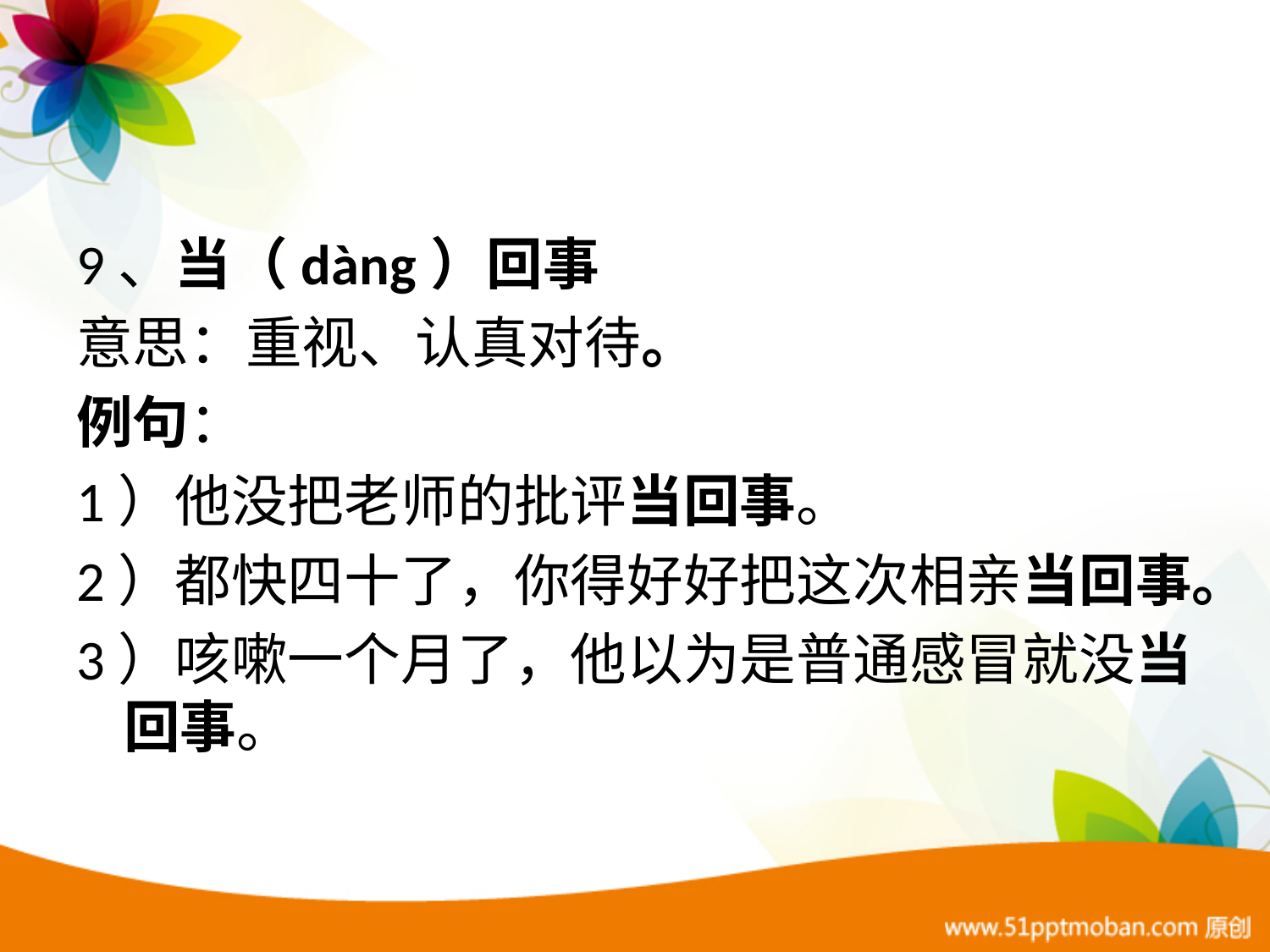

9、当（dàng）回事
意思：重视、认真对待。
例句：
1）他没把老师的批评当回事。
2）都快四十了，你得好好把这次相亲当回事。
3）咳嗽一个月了，他以为是普通感冒就没当回事。